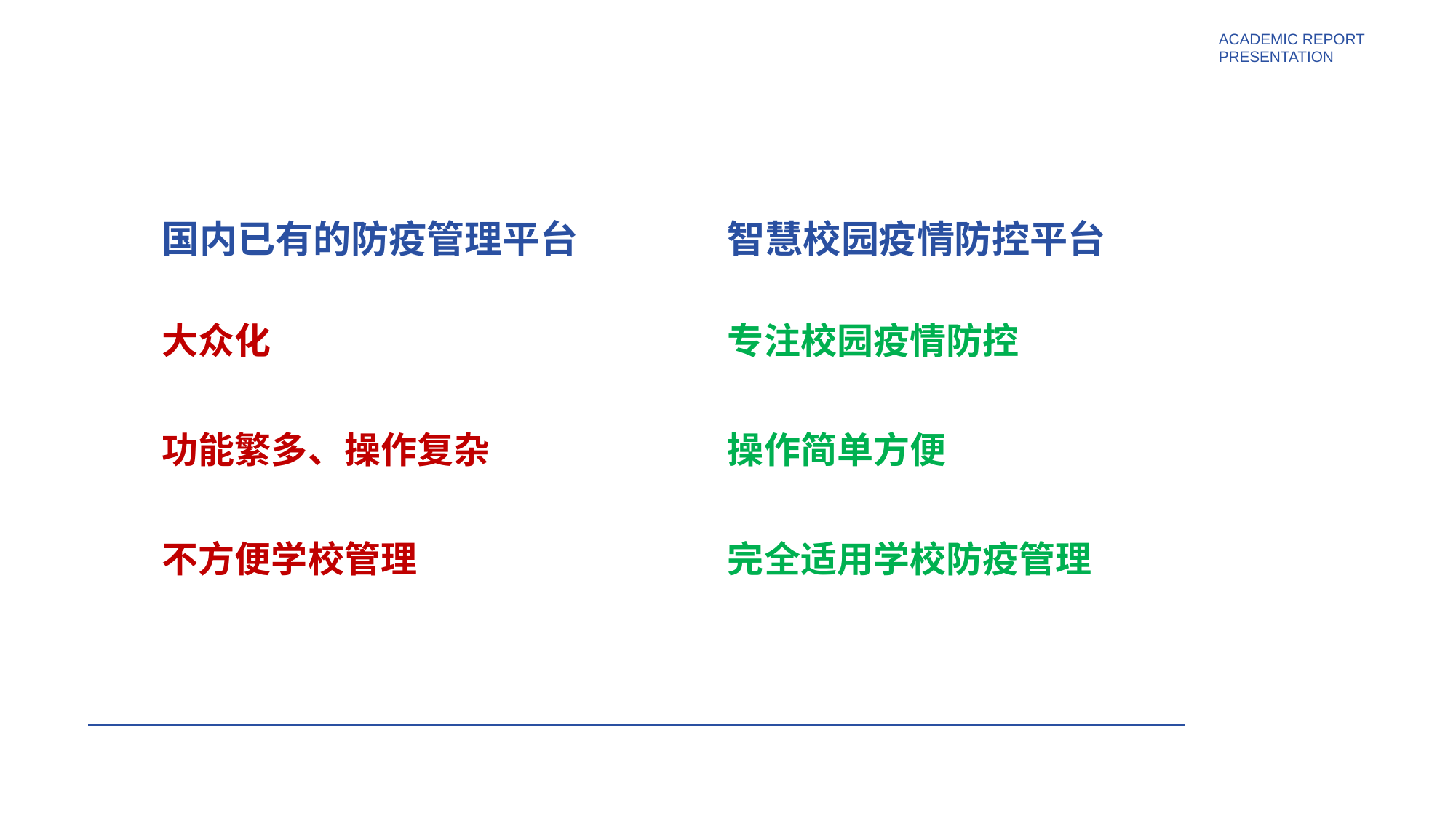

国内已有的防疫管理平台
智慧校园疫情防控平台
大众化

功能繁多、操作复杂

不方便学校管理
专注校园疫情防控

操作简单方便

完全适用学校防疫管理